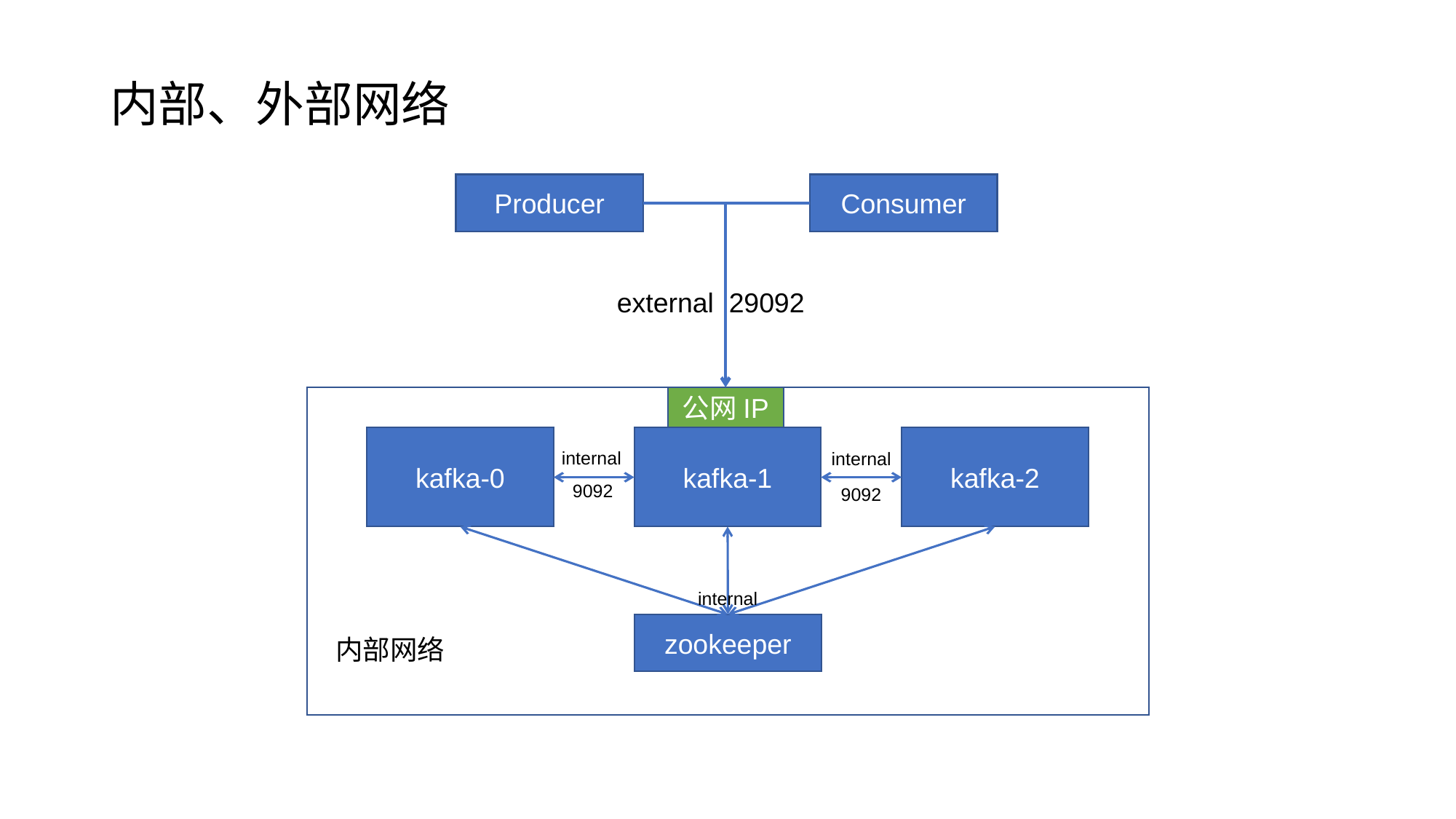

内部、外部网络
Producer
Consumer
external  29092
公网IP

kafka-0
kafka-1
kafka-2
internal
internal
9092
9092
internal
zookeeper
内部网络